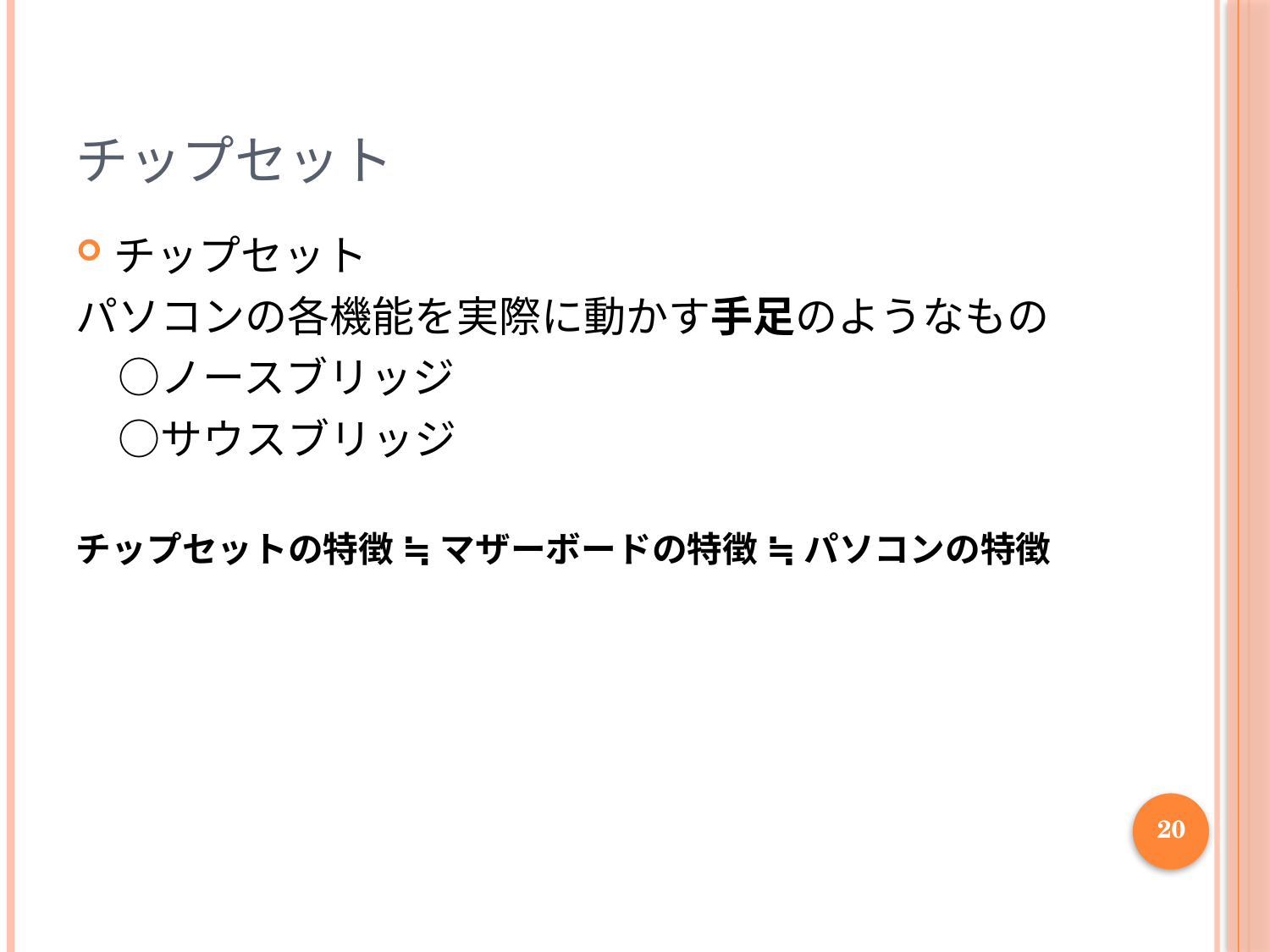

# チップセット
チップセット
パソコンの各機能を実際に動かす手足のようなもの
　○ノースブリッジ
　○サウスブリッジ

チップセットの特徴 ≒ マザーボードの特徴 ≒ パソコンの特徴
20